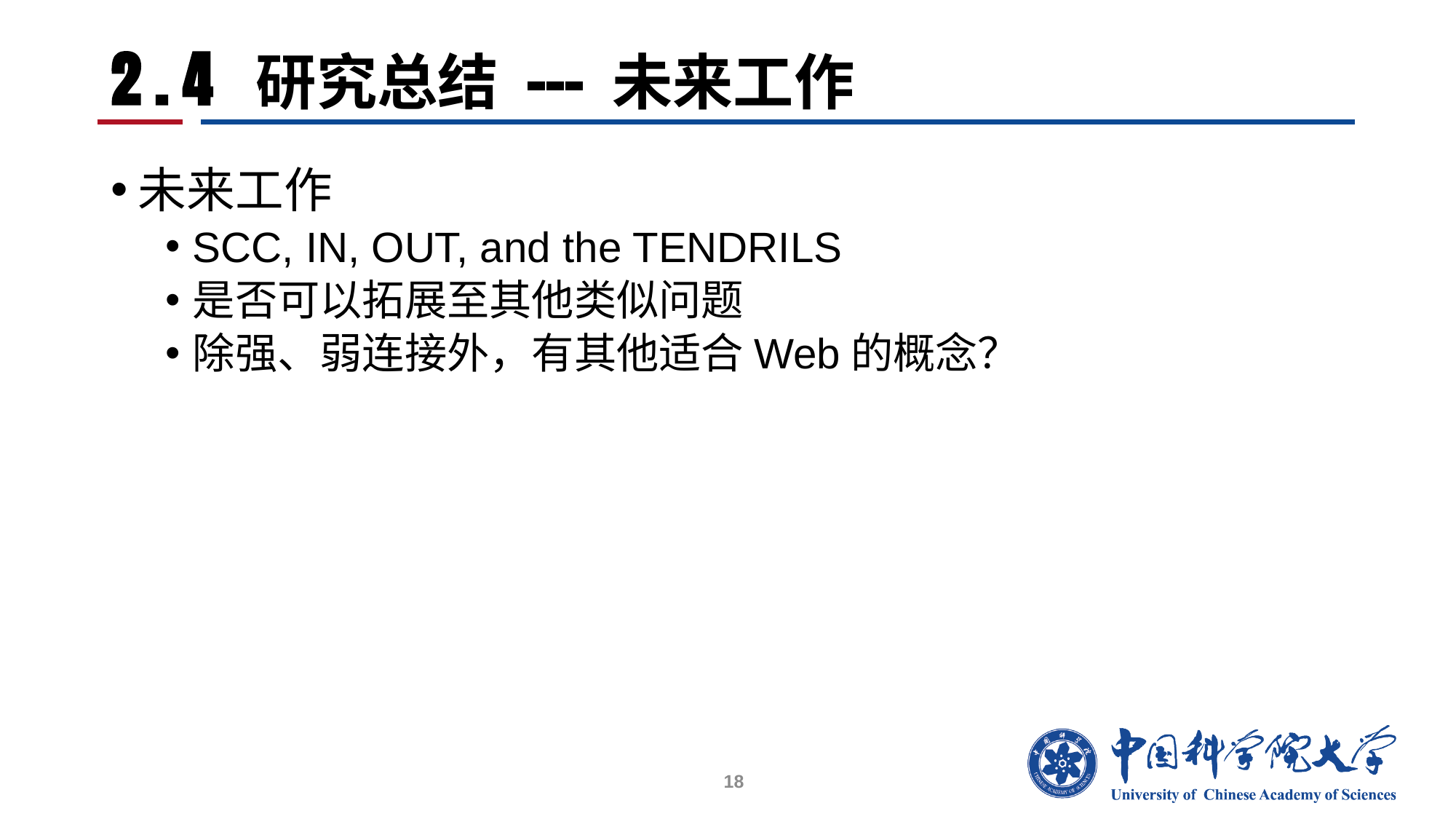

# 2 . 4  研究总结 --- 未来工作
未来工作
SCC, IN, OUT, and the TENDRILS
是否可以拓展至其他类似问题
除强、弱连接外，有其他适合Web的概念？

18